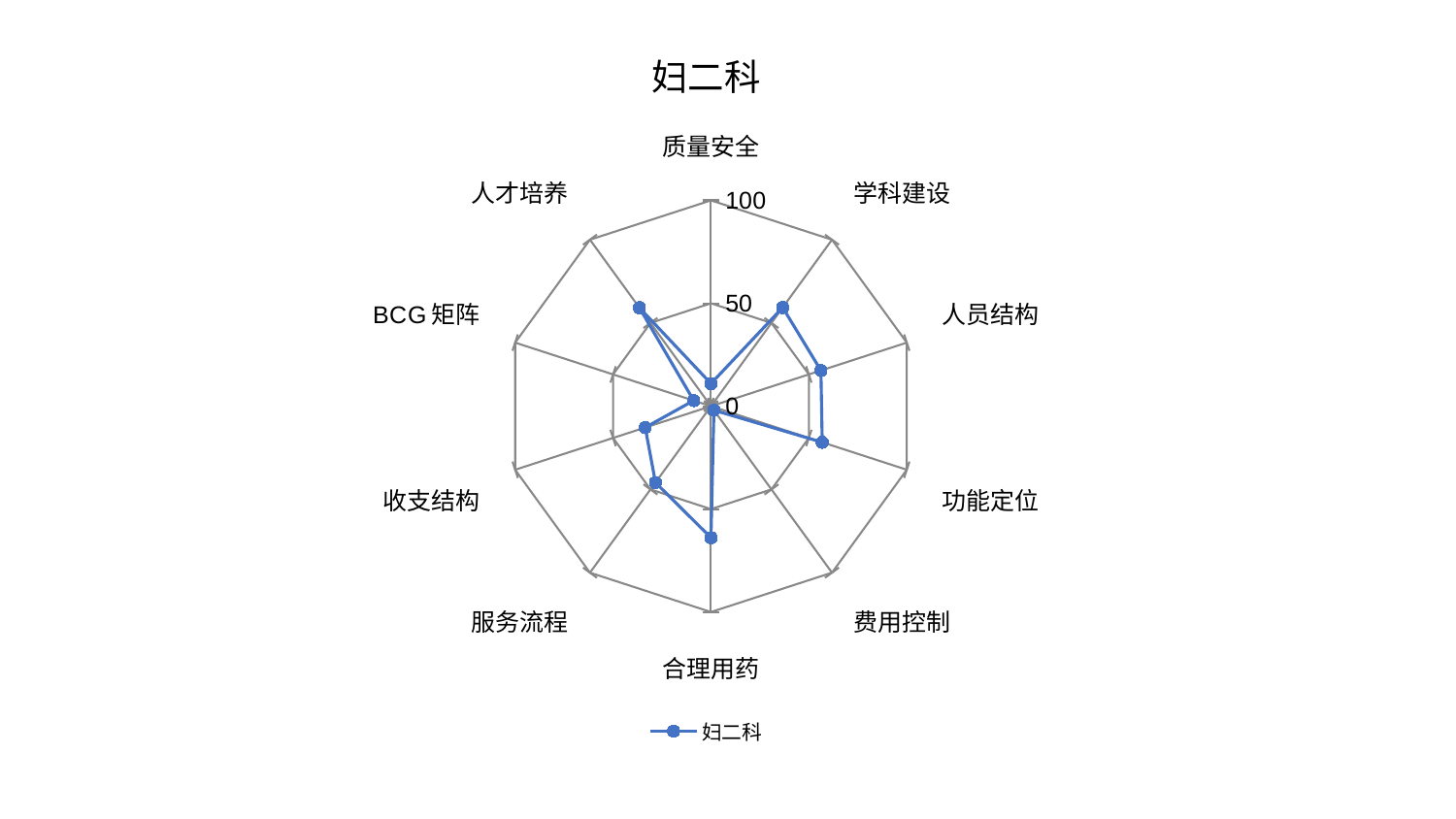

### Chart: 妇二科

| Category | 妇二科 |
|---|---|
| 质量安全 | 10.96515252559264 |
| 学科建设 | 59.26066471385432 |
| 人员结构 | 56.14719342753697 |
| 功能定位 | 56.835676578162854 |
| 费用控制 | 2.417656072795368 |
| 合理用药 | 63.90587396861257 |
| 服务流程 | 45.8877167007347 |
| 收支结构 | 33.59422770175393 |
| BCG矩阵 | 8.813541328768 |
| 人才培养 | 59.16870197985654 |
111